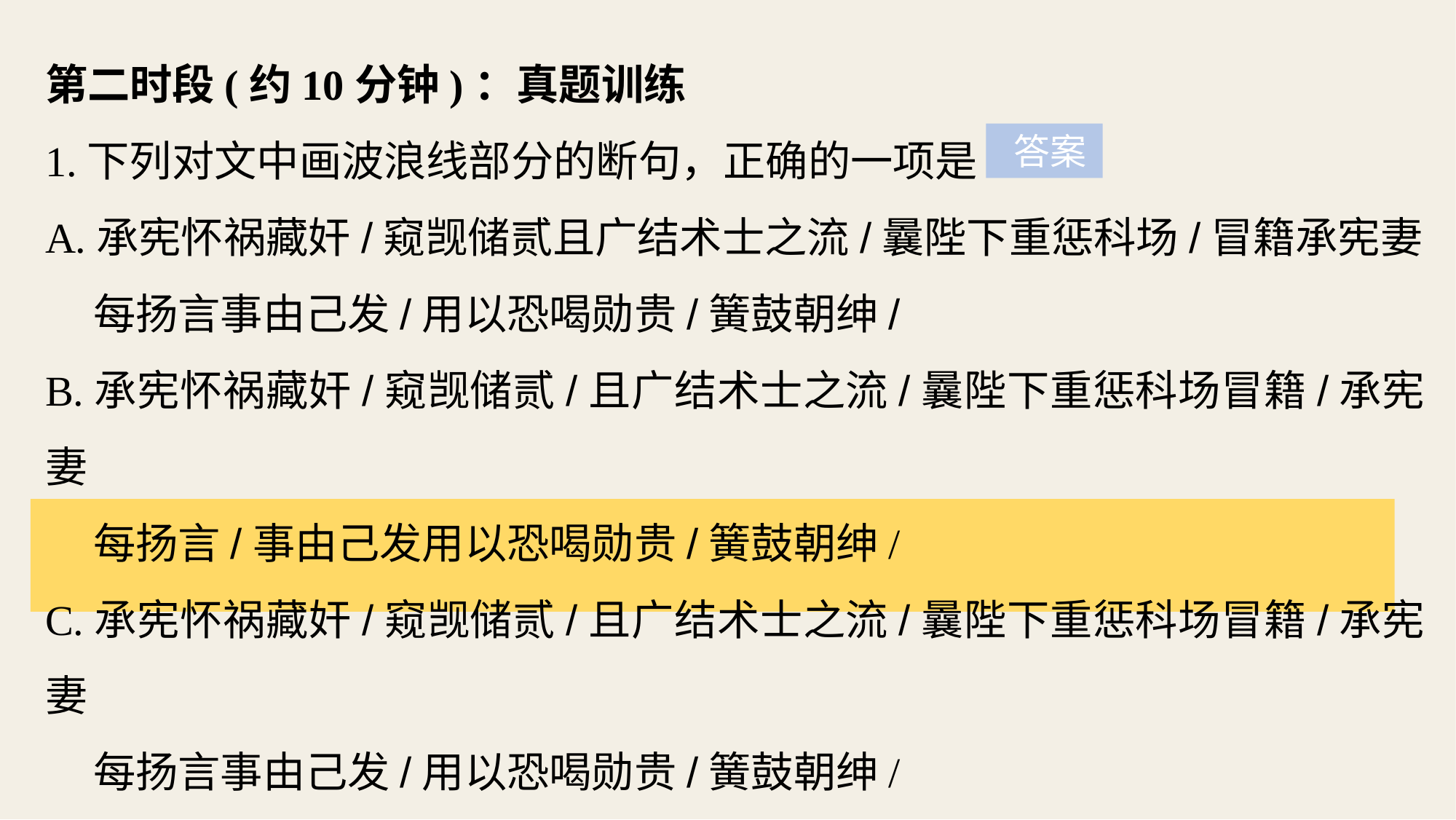

第二时段(约10分钟)：真题训练
1.下列对文中画波浪线部分的断句，正确的一项是
A.承宪怀祸藏奸/窥觊储贰且广结术士之流/曩陛下重惩科场/冒籍承宪妻
    每扬言事由己发/用以恐喝勋贵/簧鼓朝绅/
B.承宪怀祸藏奸/窥觊储贰/且广结术士之流/曩陛下重惩科场冒籍/承宪妻
    每扬言/事由己发用以恐喝勋贵/簧鼓朝绅/
C.承宪怀祸藏奸/窥觊储贰/且广结术士之流/曩陛下重惩科场冒籍/承宪妻
    每扬言事由己发/用以恐喝勋贵/簧鼓朝绅/
D.承宪怀祸藏奸/窥觊储贰且广结术士之流/曩陛下重惩科场/冒籍承宪妻
    每扬言/事由己发用以恐喝勋贵/簧鼓朝绅/
 答案